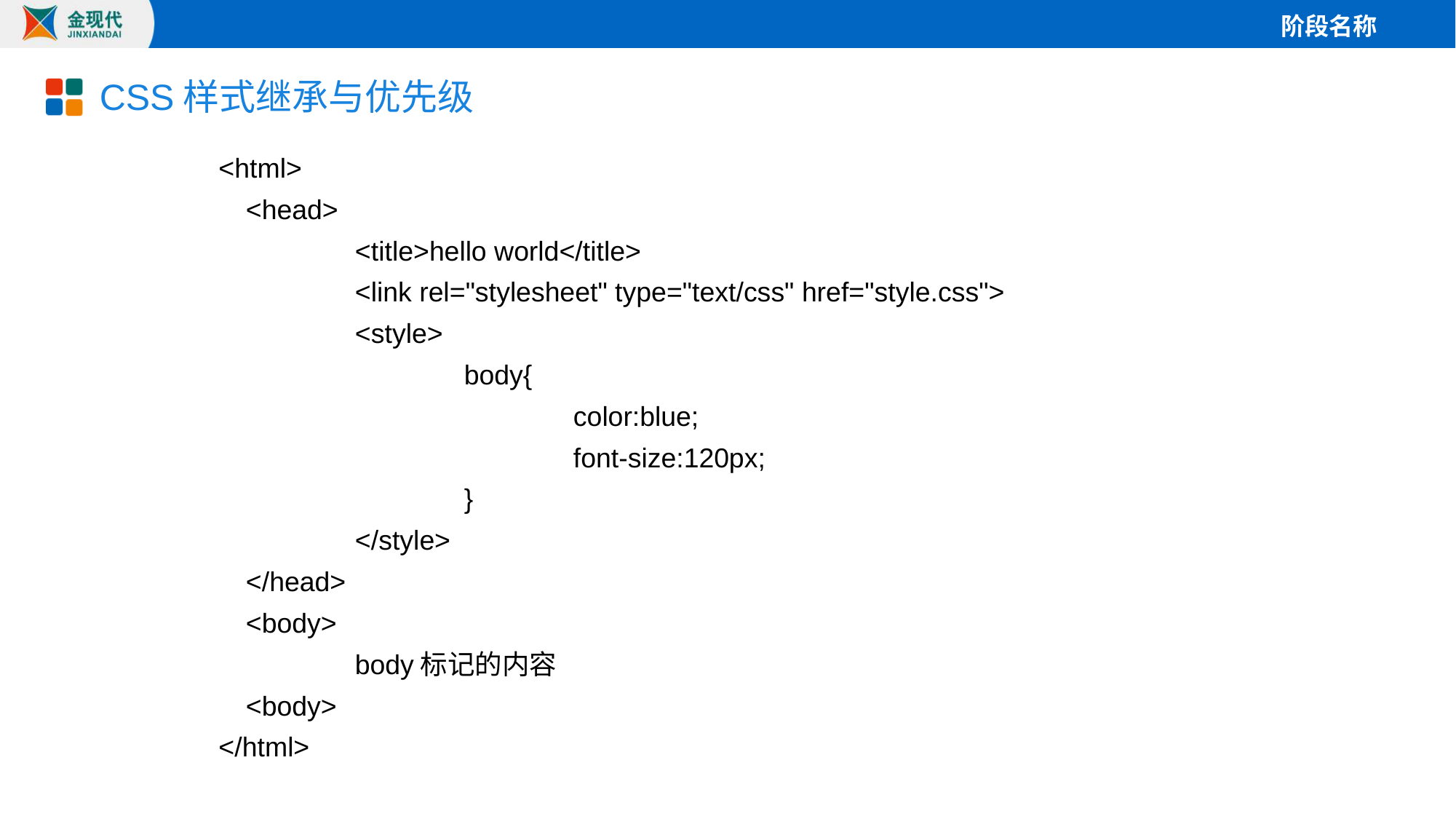

# CSS样式继承与优先级
<html>
	<head>
		<title>hello world</title>
		<link rel="stylesheet" type="text/css" href="style.css">
		<style>
			body{
				color:blue;
				font-size:120px;
			}
		</style>
	</head>
	<body>
		body标记的内容
	<body>
</html>